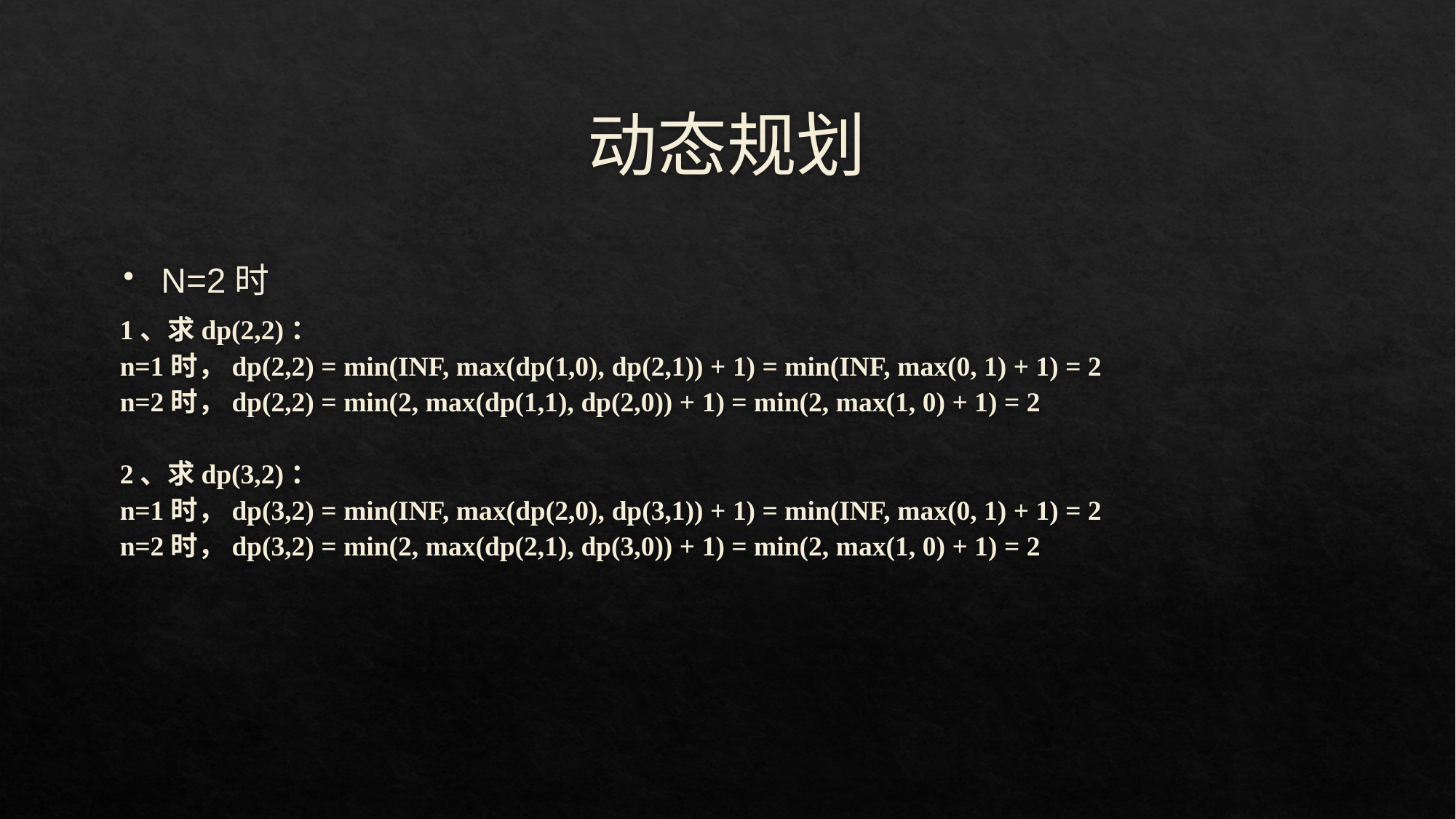

# 动态规划
N=2时
1、求dp(2,2)：
n=1时，dp(2,2) = min(INF, max(dp(1,0), dp(2,1)) + 1) = min(INF, max(0, 1) + 1) = 2
n=2时，dp(2,2) = min(2, max(dp(1,1), dp(2,0)) + 1) = min(2, max(1, 0) + 1) = 2

2、求dp(3,2)：
n=1时，dp(3,2) = min(INF, max(dp(2,0), dp(3,1)) + 1) = min(INF, max(0, 1) + 1) = 2
n=2时，dp(3,2) = min(2, max(dp(2,1), dp(3,0)) + 1) = min(2, max(1, 0) + 1) = 2